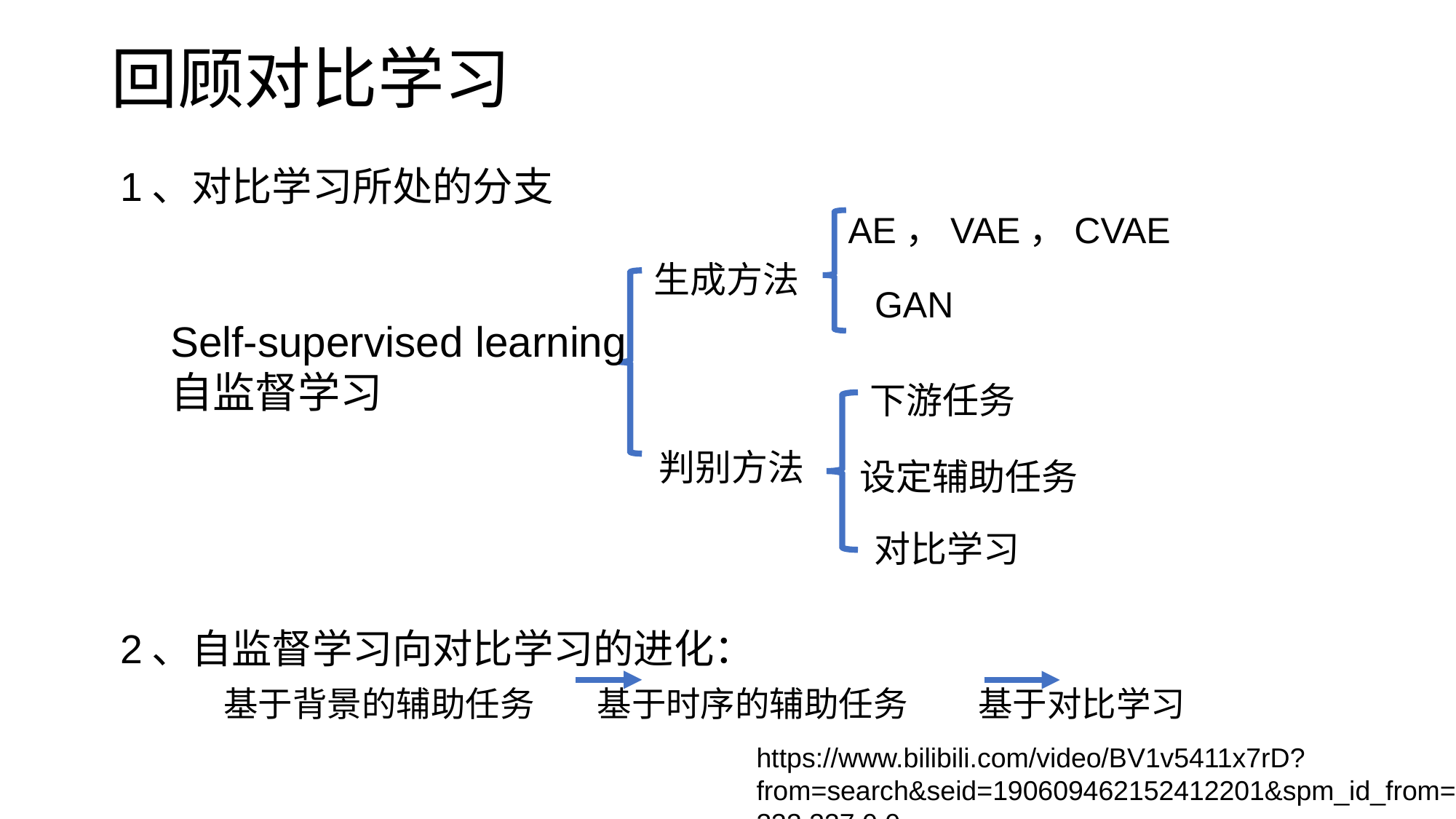

# 回顾对比学习
1、对比学习所处的分支

2、自监督学习向对比学习的进化：
	基于背景的辅助任务        基于时序的辅助任务         基于对比学习

AE，VAE，CVAE

生成方法

GAN
Self-supervised learning
自监督学习
下游任务

判别方法
设定辅助任务
对比学习
https://www.bilibili.com/video/BV1v5411x7rD?from=search&seid=190609462152412201&spm_id_from=333.337.0.0